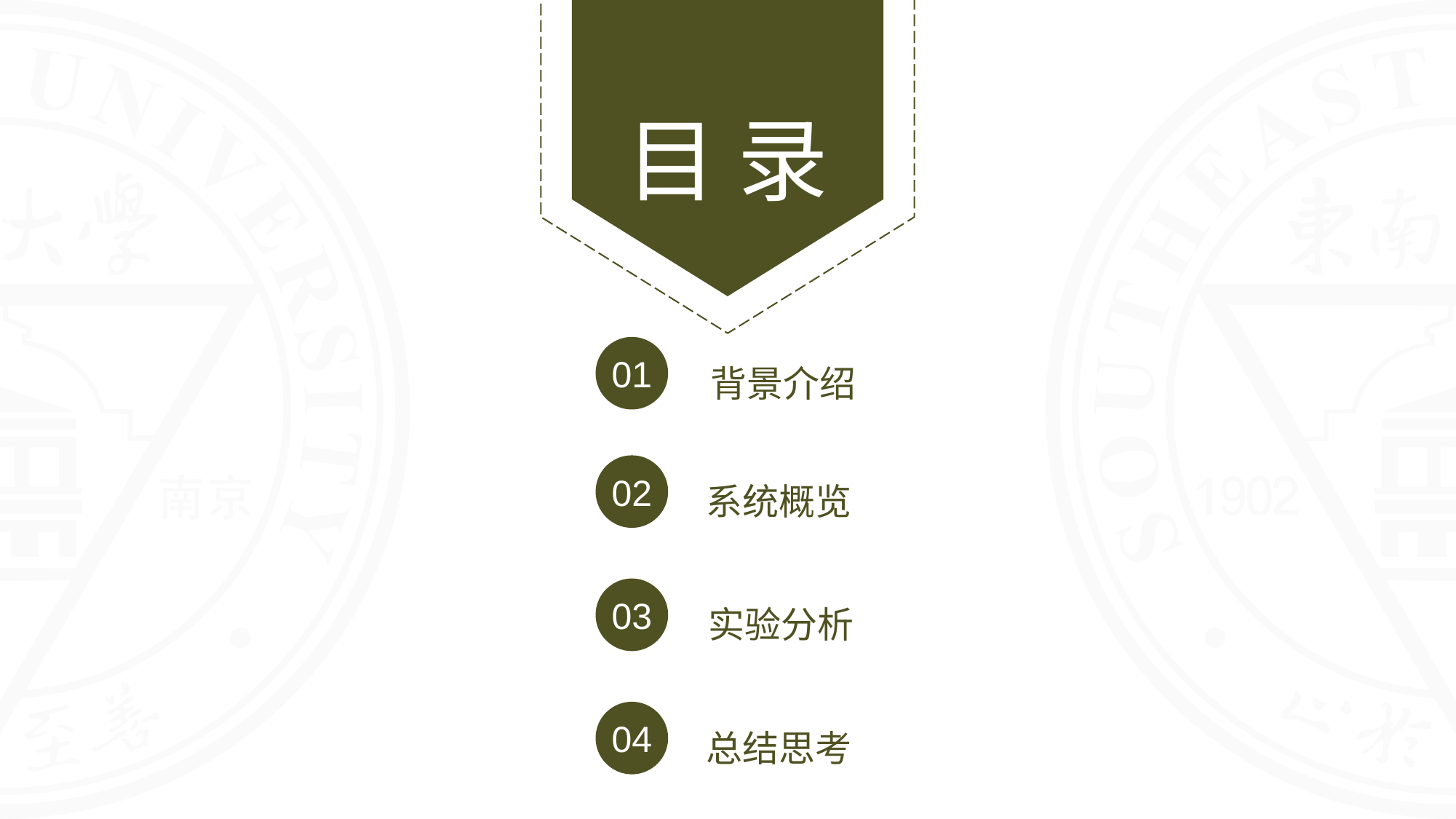

01
背景介绍
02
系统概览
03
实验分析
04
总结思考